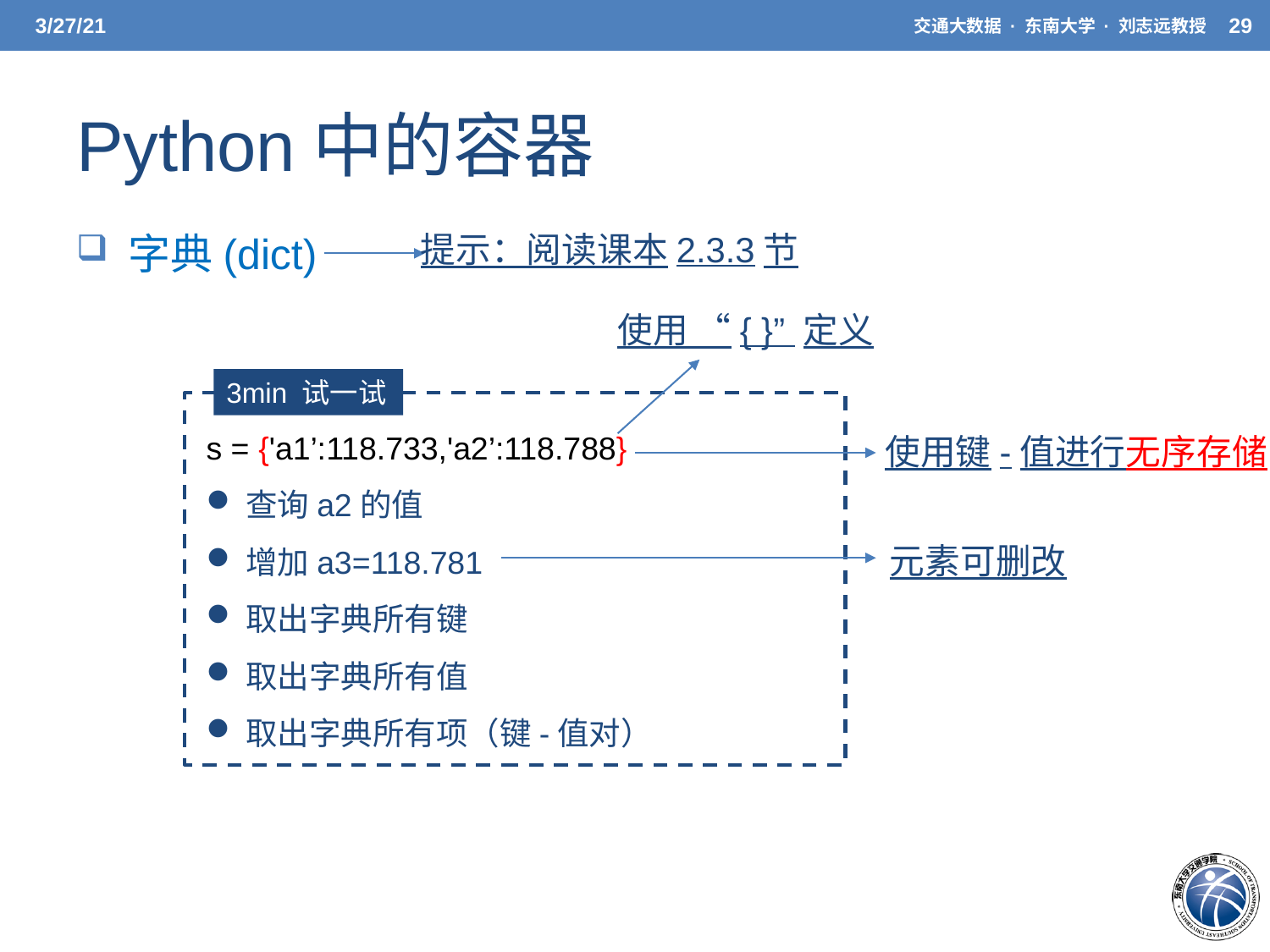

3/27/21
交通大数据 · 东南大学 · 刘志远教授
29
# Python中的容器
提示：阅读课本2.3.3节
 字典(dict)
使用 “{ }” 定义
3min 试一试

s = {'a1’:118.733,'a2’:118.788}
查询a2的值
增加a3=118.781
取出字典所有键
取出字典所有值
取出字典所有项（键-值对）

使用键-值进行无序存储
元素可删改